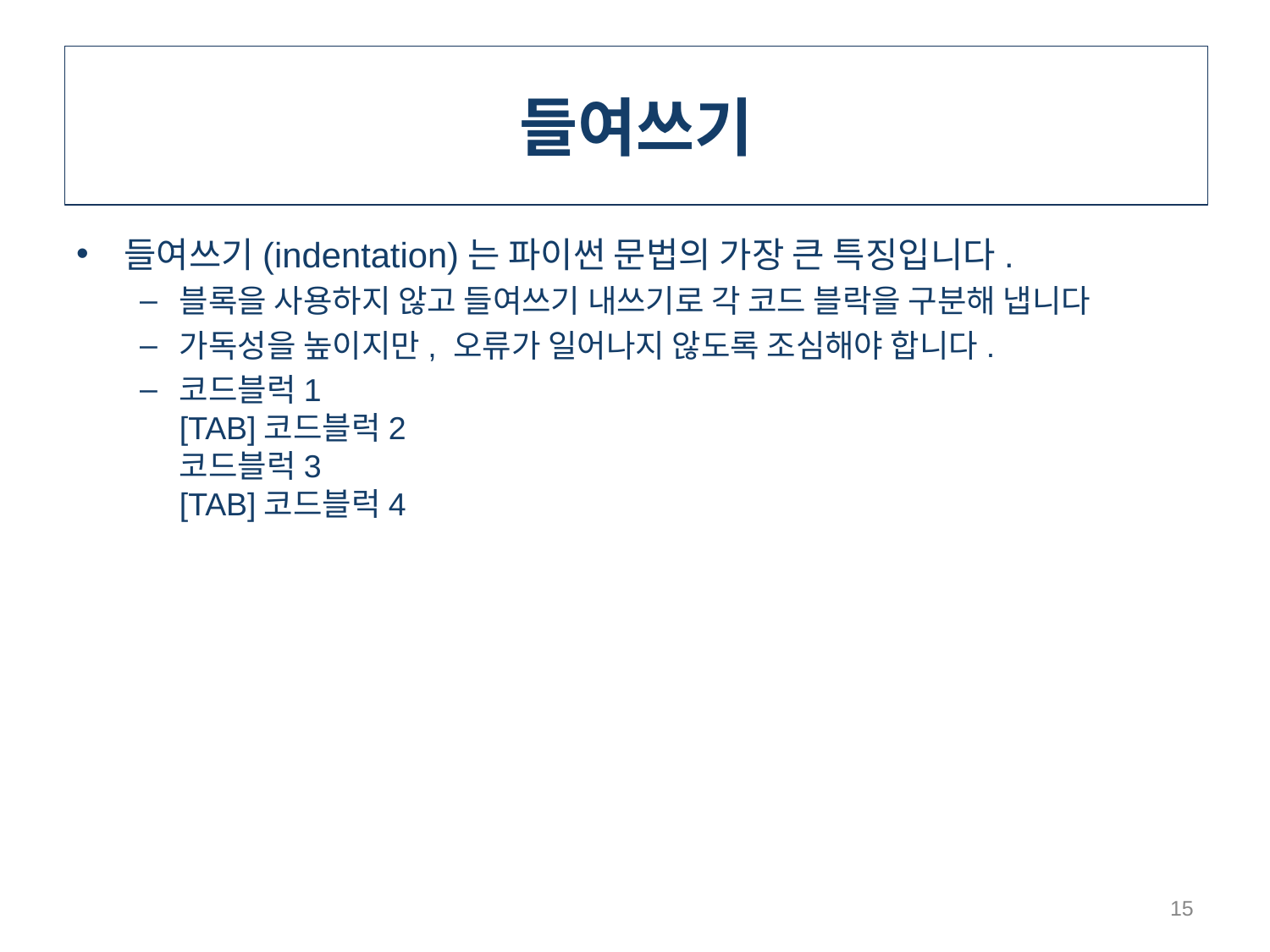

# 들여쓰기
들여쓰기(indentation)는 파이썬 문법의 가장 큰 특징입니다.
블록을 사용하지 않고 들여쓰기 내쓰기로 각 코드 블락을 구분해 냅니다
가독성을 높이지만, 오류가 일어나지 않도록 조심해야 합니다.
코드블럭1
[TAB]코드블럭2
코드블럭3
[TAB]코드블럭4

15